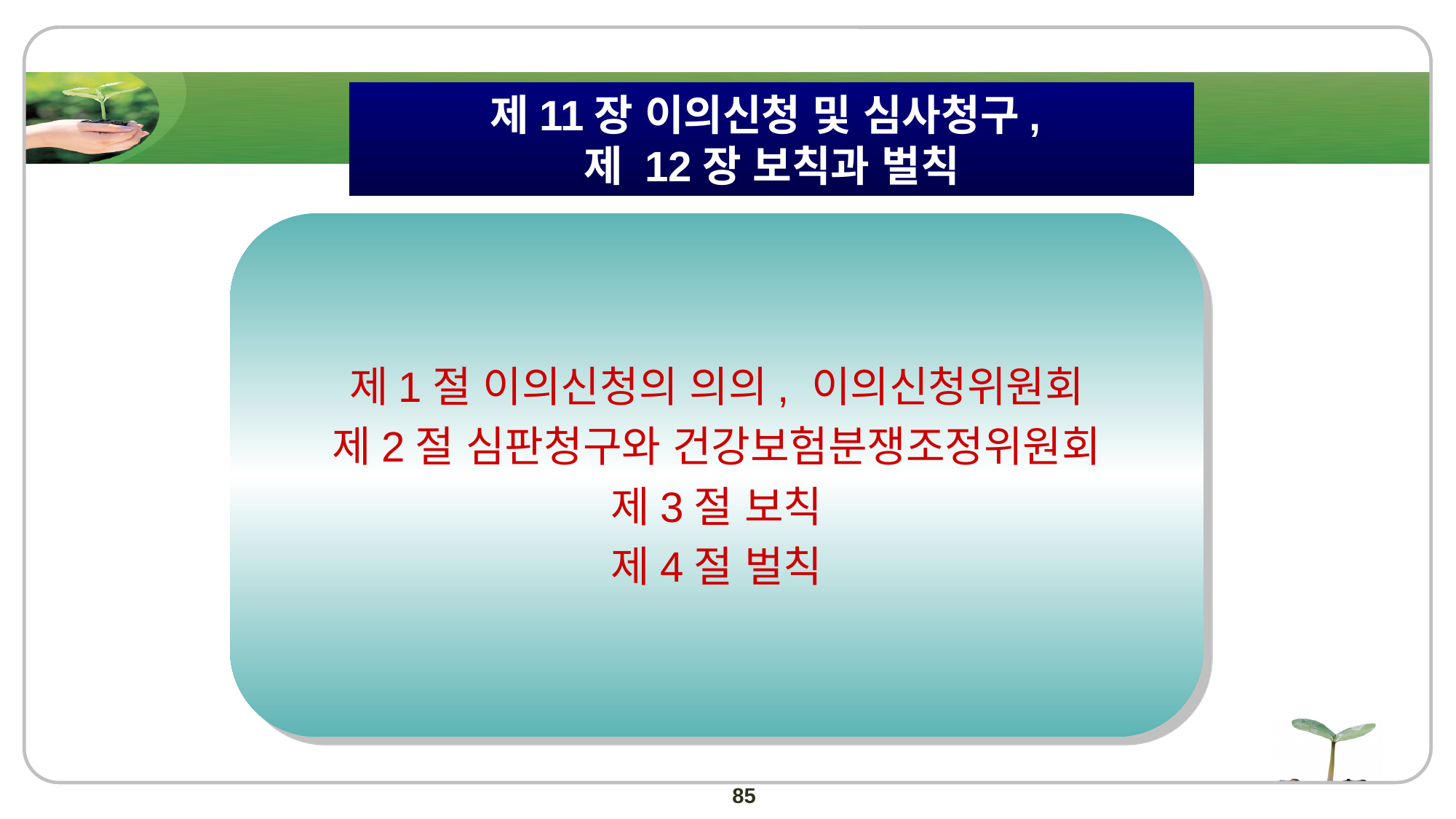

제11장 이의신청 및 심사청구,
제 12장 보칙과 벌칙
제1절 이의신청의 의의, 이의신청위원회
제2절 심판청구와 건강보험분쟁조정위원회
제3절 보칙
제4절 벌칙
85